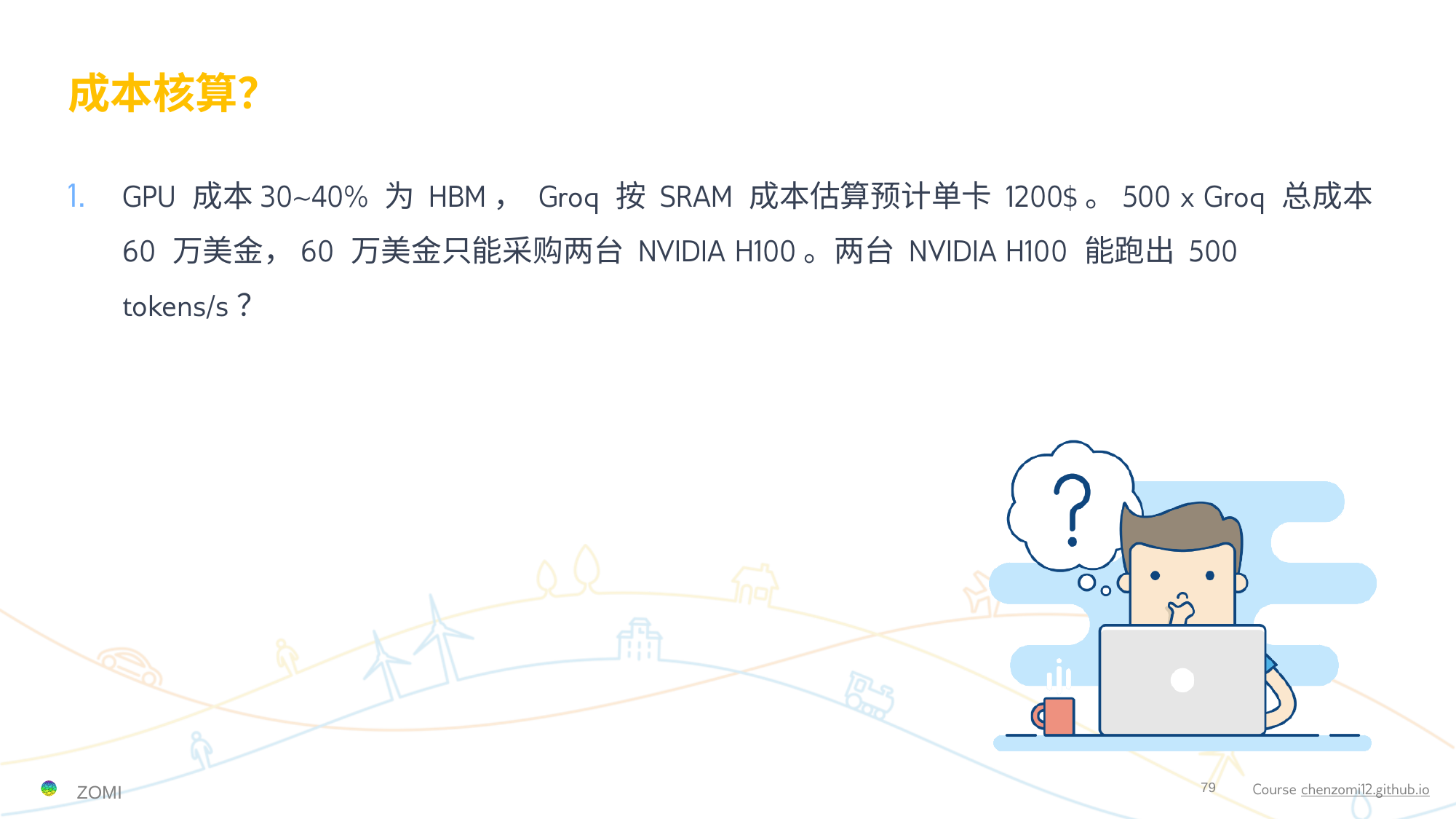

# 成本核算？
GPU 成本30~40% 为 HBM， Groq 按 SRAM 成本估算预计单卡 1200$。500 x Groq 总成本 60 万美金，60 万美金只能采购两台 NVIDIA H100。两台 NVIDIA H100 能跑出 500 tokens/s？